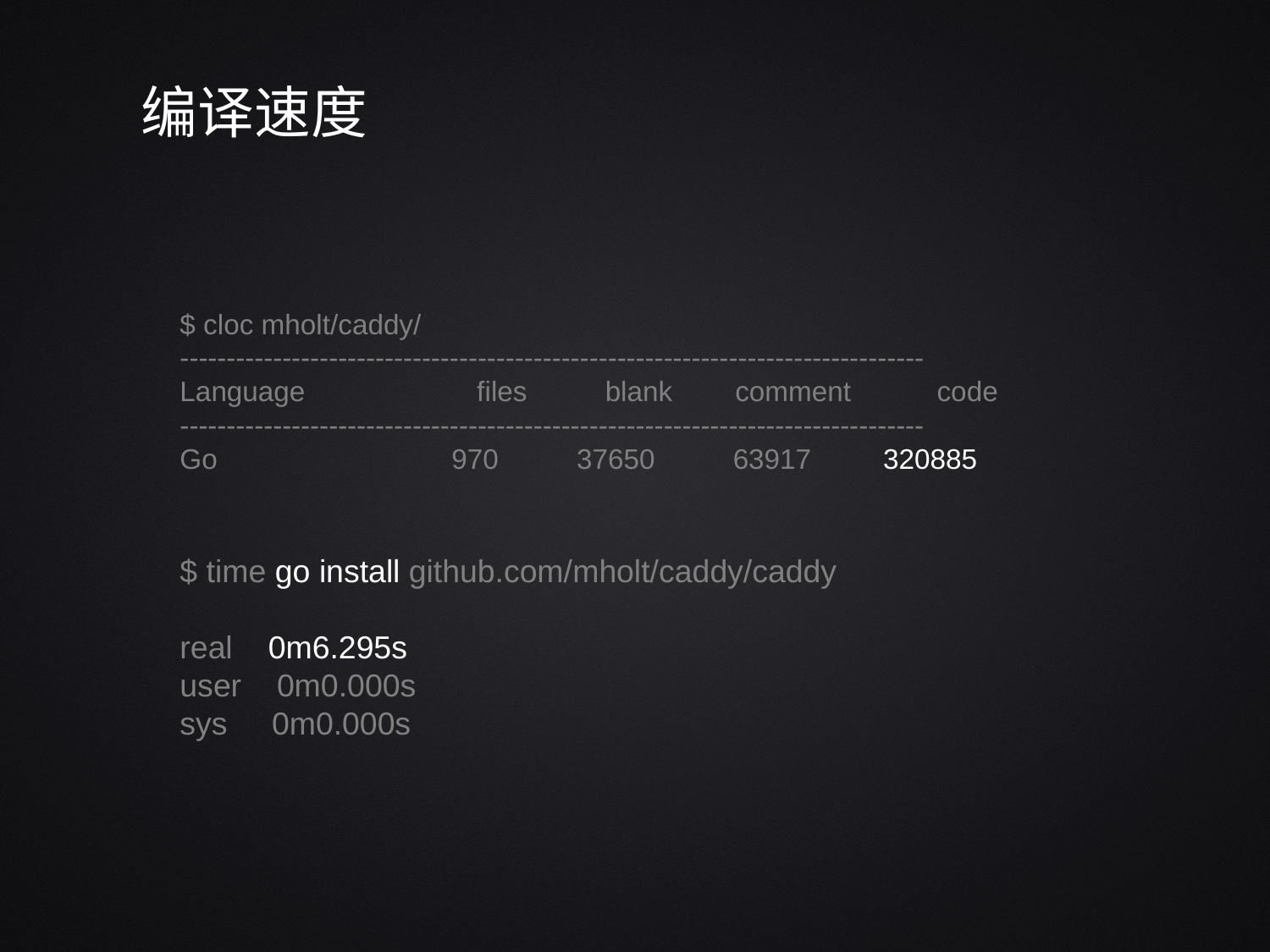

编译速度
$ cloc mholt/caddy/
--------------------------------------------------------------------------------
Language                      files          blank        comment           code
--------------------------------------------------------------------------------
Go                              970          37650          63917         320885

$ time go install github.com/mholt/caddy/caddy

real    0m6.295s
user    0m0.000s
sys     0m0.000s